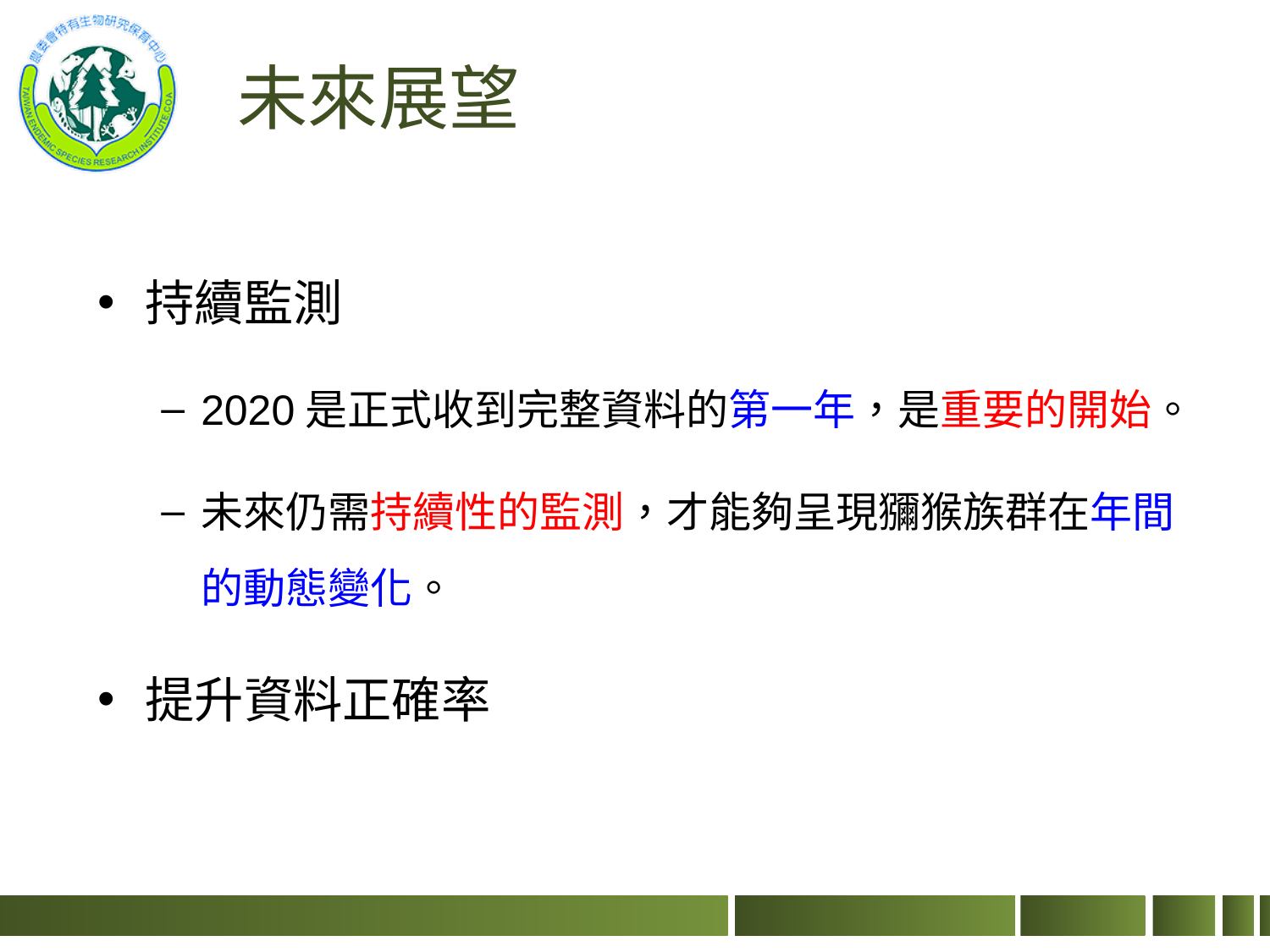

# 未來展望
持續監測
2020是正式收到完整資料的第一年，是重要的開始。
未來仍需持續性的監測，才能夠呈現獼猴族群在年間的動態變化。
提升資料正確率